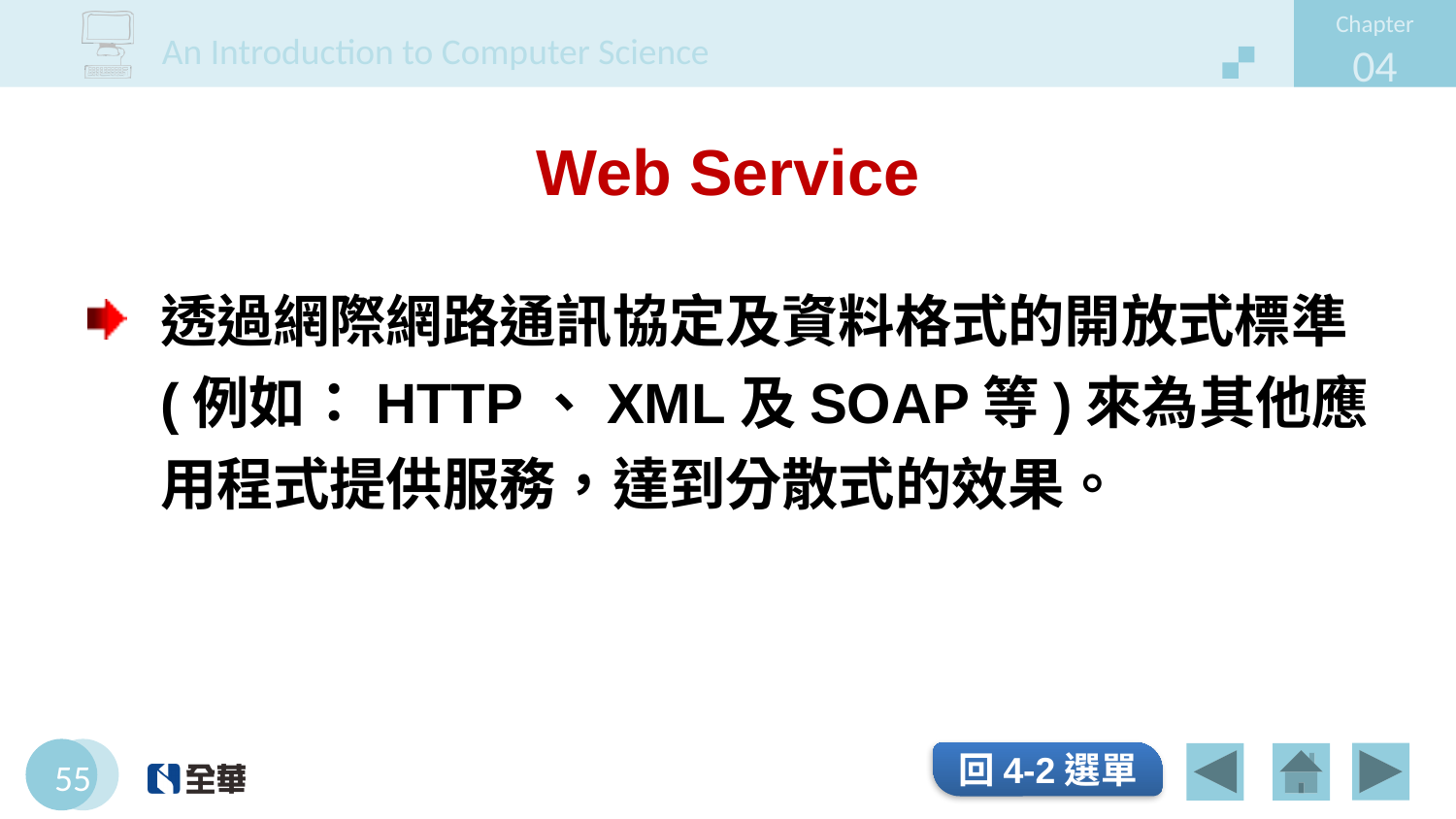

# Web Service
透過網際網路通訊協定及資料格式的開放式標準(例如：HTTP、XML及SOAP等)來為其他應用程式提供服務，達到分散式的效果。

回4-2選單